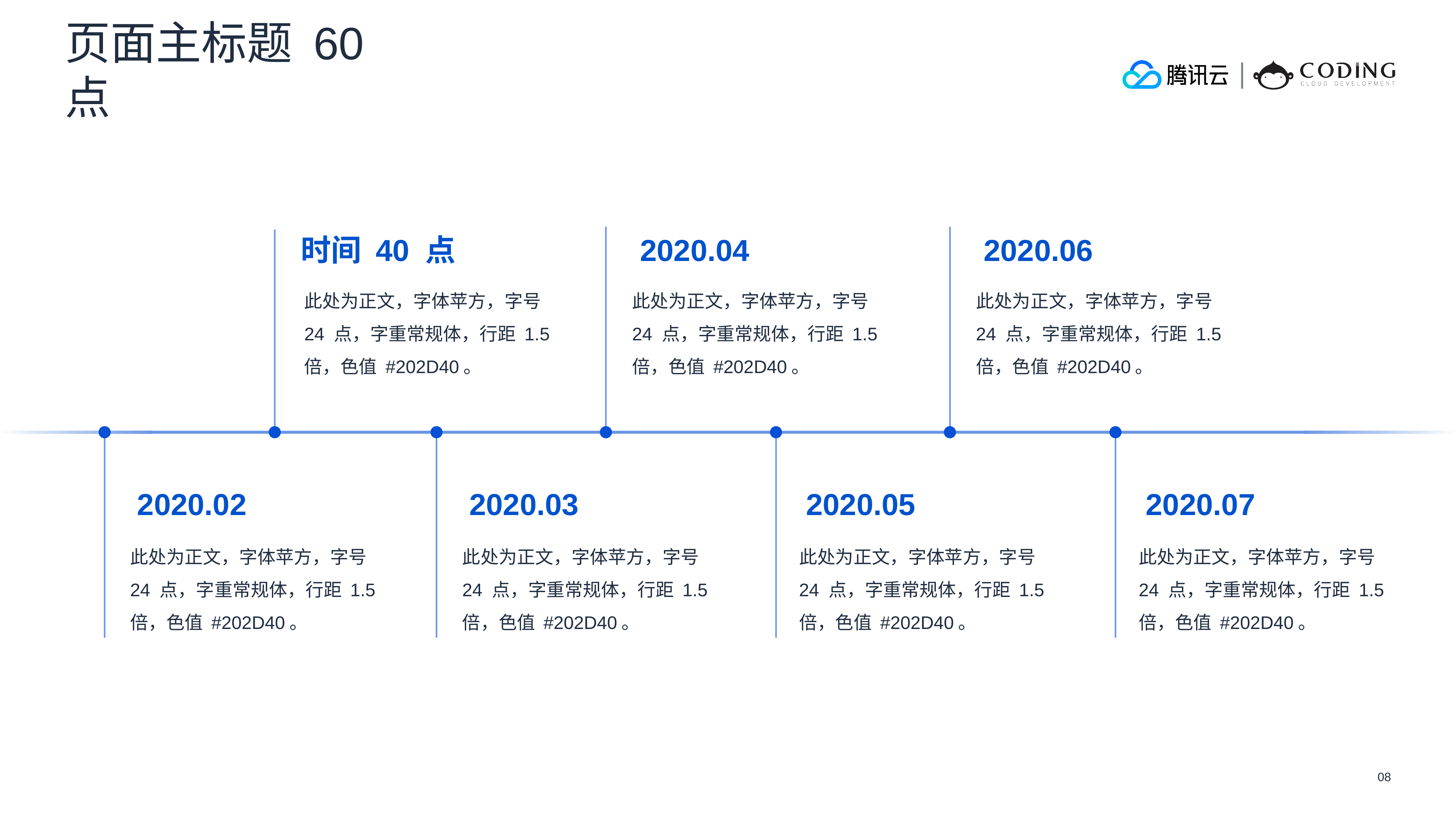

页面主标题 60 点
时间 40 点
2020.04
2020.06

此处为正文，字体苹方，字号 24 点，字重常规体，行距 1.5 倍，色值 #202D40。
此处为正文，字体苹方，字号 24 点，字重常规体，行距 1.5 倍，色值 #202D40。
此处为正文，字体苹方，字号 24 点，字重常规体，行距 1.5 倍，色值 #202D40。

2020.02
2020.03
2020.05
2020.07
此处为正文，字体苹方，字号 24 点，字重常规体，行距 1.5 倍，色值 #202D40。
此处为正文，字体苹方，字号 24 点，字重常规体，行距 1.5 倍，色值 #202D40。
此处为正文，字体苹方，字号 24 点，字重常规体，行距 1.5 倍，色值 #202D40。
此处为正文，字体苹方，字号 24 点，字重常规体，行距 1.5 倍，色值 #202D40。
08